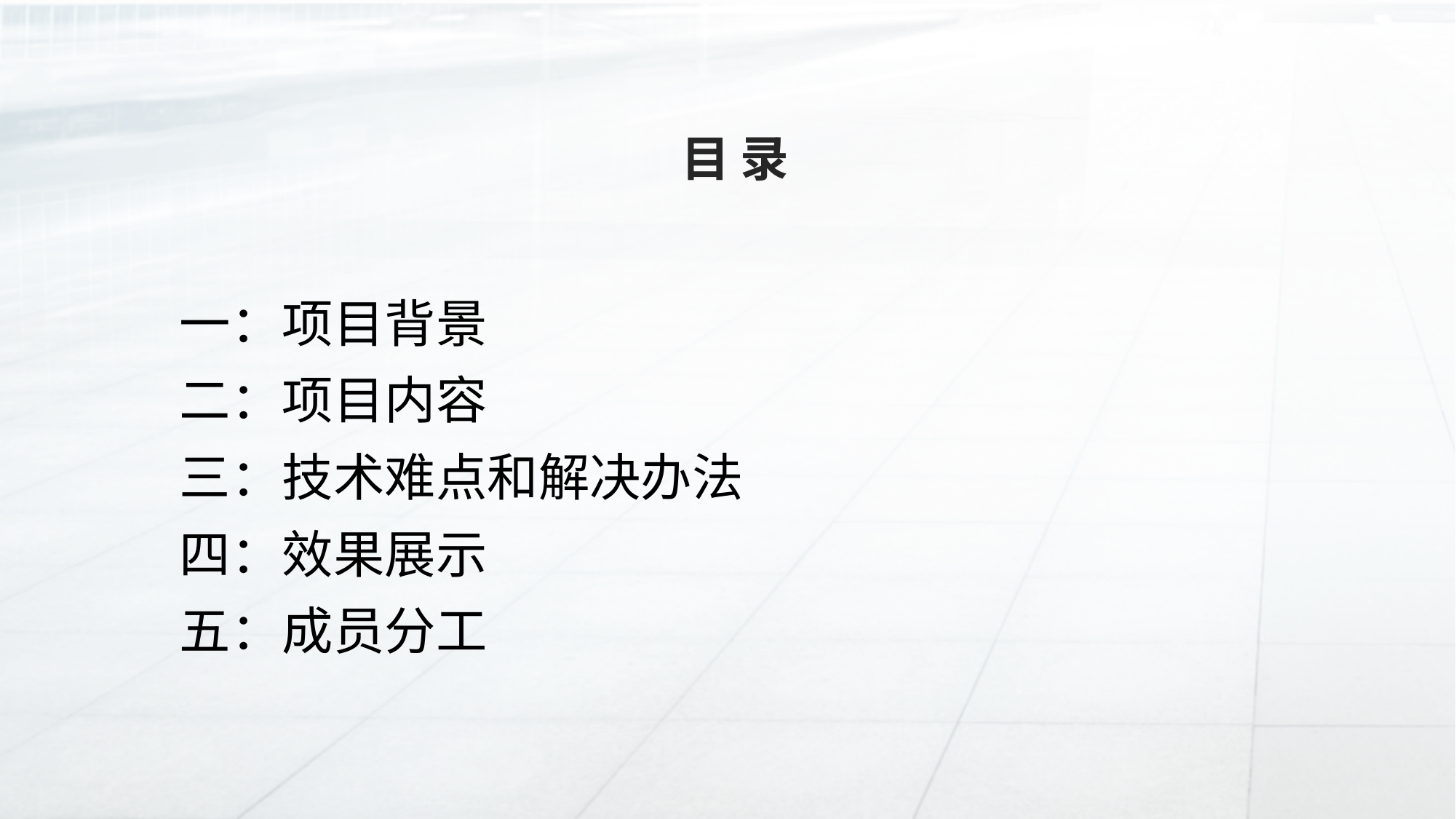

目 录

# 一：项目背景 二：项目内容 三：技术难点和解决办法 四：效果展示 五：成员分工